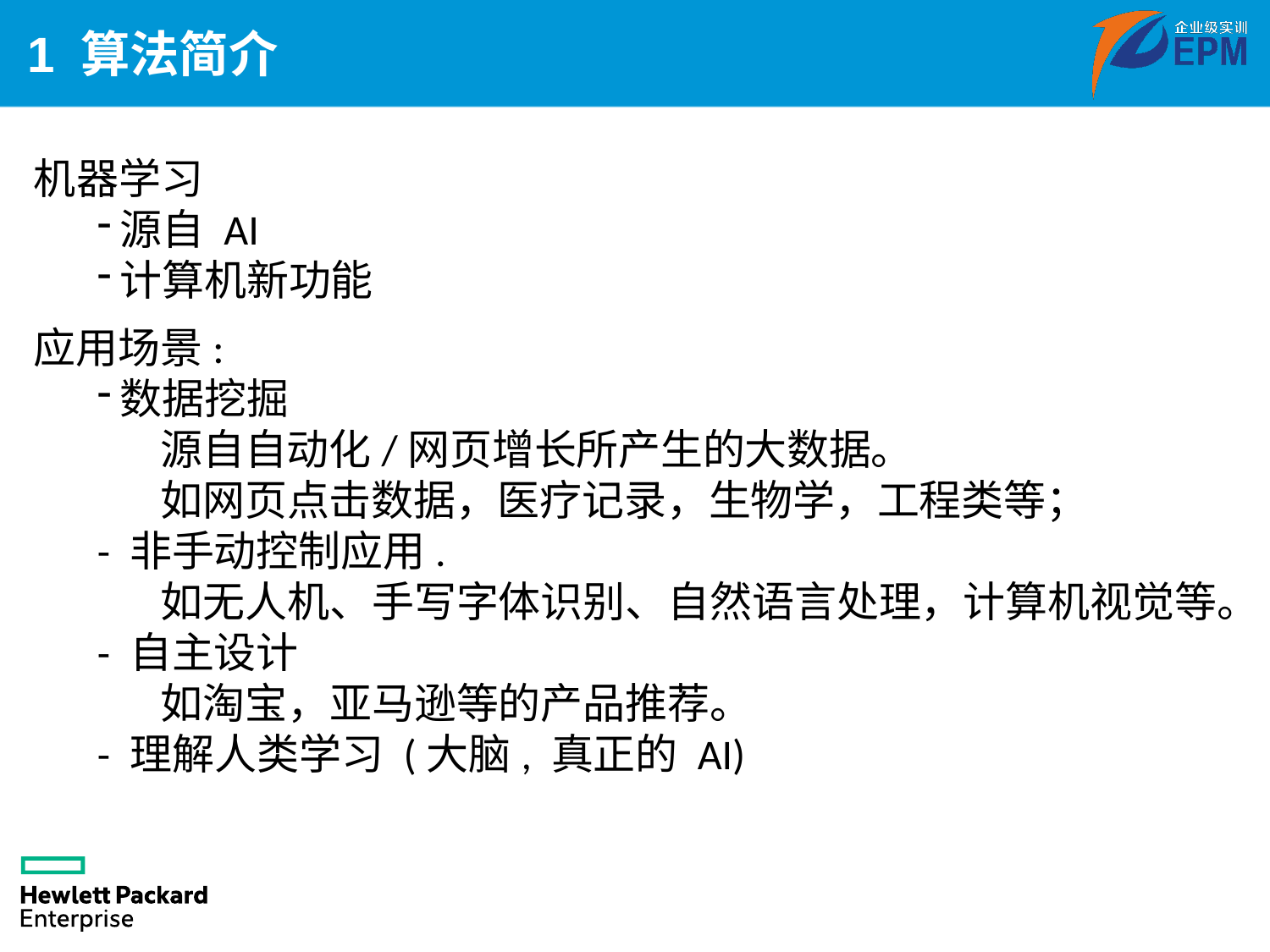

# 1 算法简介
机器学习
源自 AI
计算机新功能
应用场景:
数据挖掘
源自自动化/网页增长所产生的大数据。
如网页点击数据，医疗记录，生物学，工程类等；
- 非手动控制应用.
如无人机、手写字体识别、自然语言处理，计算机视觉等。
- 自主设计
如淘宝，亚马逊等的产品推荐。
- 理解人类学习 (大脑, 真正的 AI)